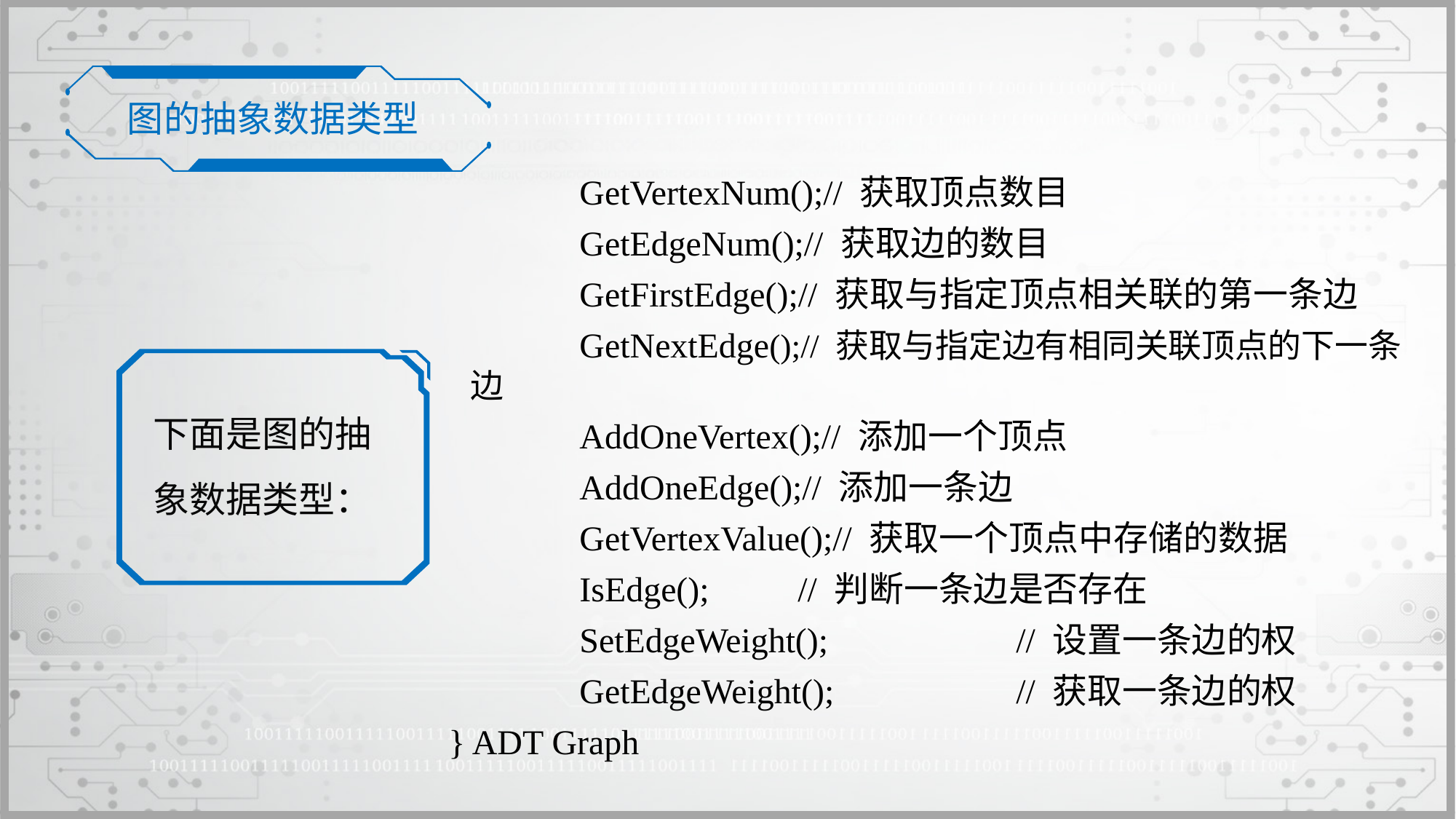

图的抽象数据类型
		GetVertexNum();// 获取顶点数目
		GetEdgeNum();// 获取边的数目
		GetFirstEdge();// 获取与指定顶点相关联的第一条边
		GetNextEdge();// 获取与指定边有相同关联顶点的下一条边
		AddOneVertex();// 添加一个顶点
		AddOneEdge();// 添加一条边
		GetVertexValue();// 获取一个顶点中存储的数据
		IsEdge();	// 判断一条边是否存在
		SetEdgeWeight();		// 设置一条边的权
		GetEdgeWeight();		// 获取一条边的权
} ADT Graph

下面是图的抽象数据类型：